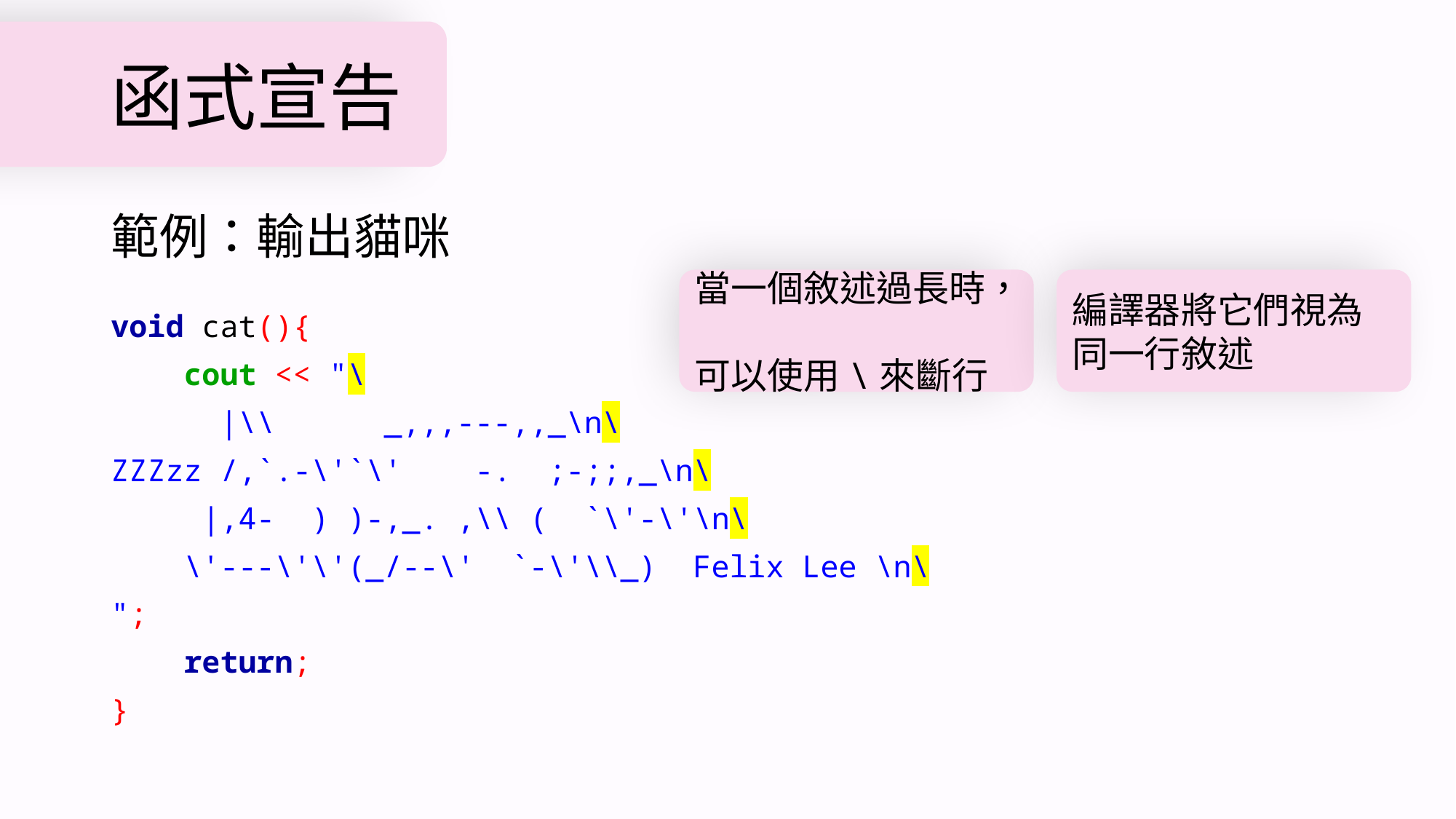

# 函式宣告
範例：輸出貓咪

void cat(){
    cout << "\
      |\\      _,,,---,,_\n\
ZZZzz /,`.-\'`\'    -.  ;-;;,_\n\
     |,4-  ) )-,_. ,\\ (  `\'-\'\n\
    \'---\'\'(_/--\'  `-\'\\_)  Felix Lee \n\
";
    return;
}
當一個敘述過長時，
可以使用\來斷行
編譯器將它們視為同一行敘述